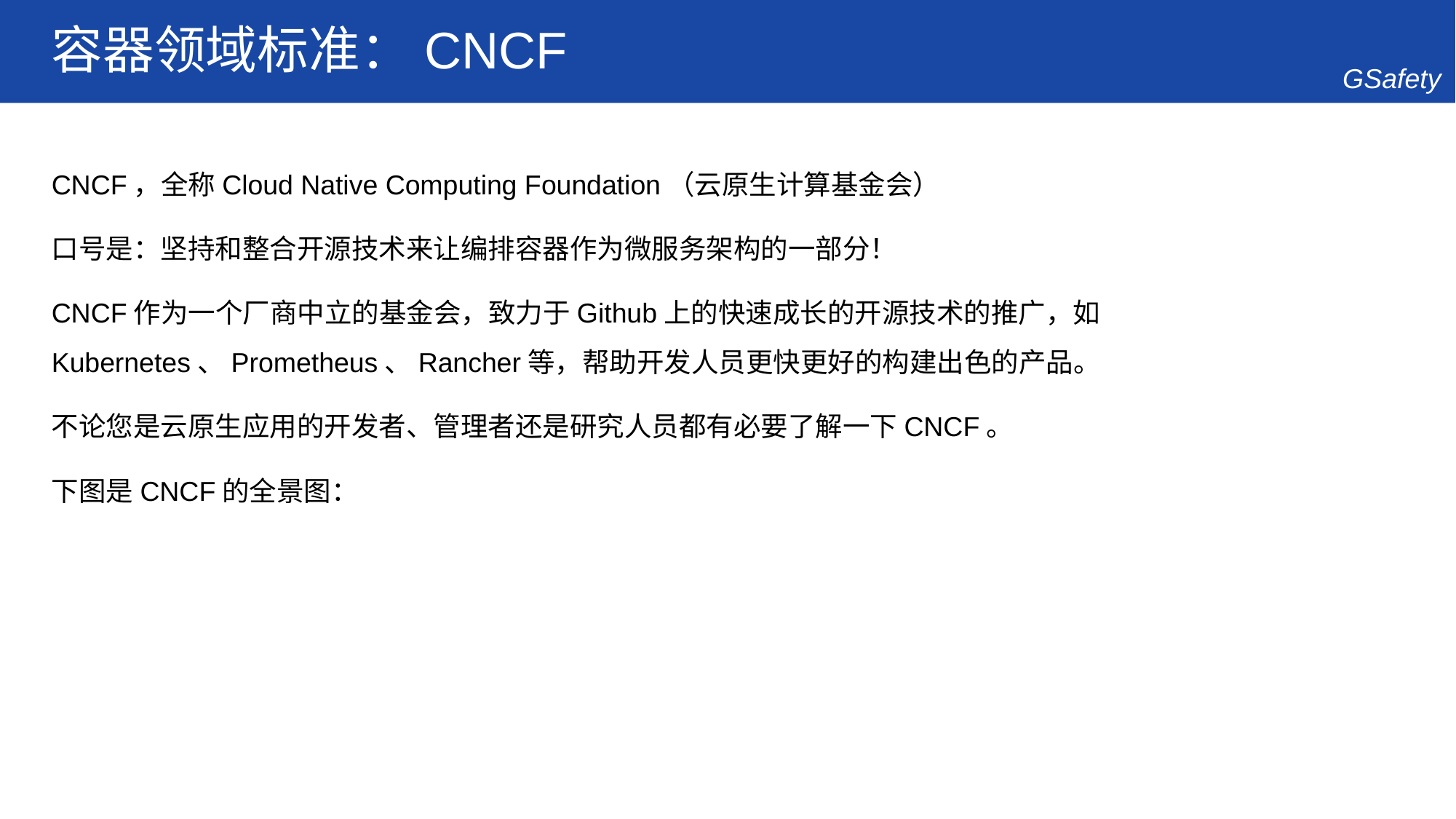

# 容器领域标准：CNCF
CNCF，全称Cloud Native Computing Foundation（云原生计算基金会）
口号是：坚持和整合开源技术来让编排容器作为微服务架构的一部分！
CNCF作为一个厂商中立的基金会，致力于Github上的快速成长的开源技术的推广，如Kubernetes、Prometheus、Rancher等，帮助开发人员更快更好的构建出色的产品。
不论您是云原生应用的开发者、管理者还是研究人员都有必要了解一下CNCF。
下图是CNCF的全景图：